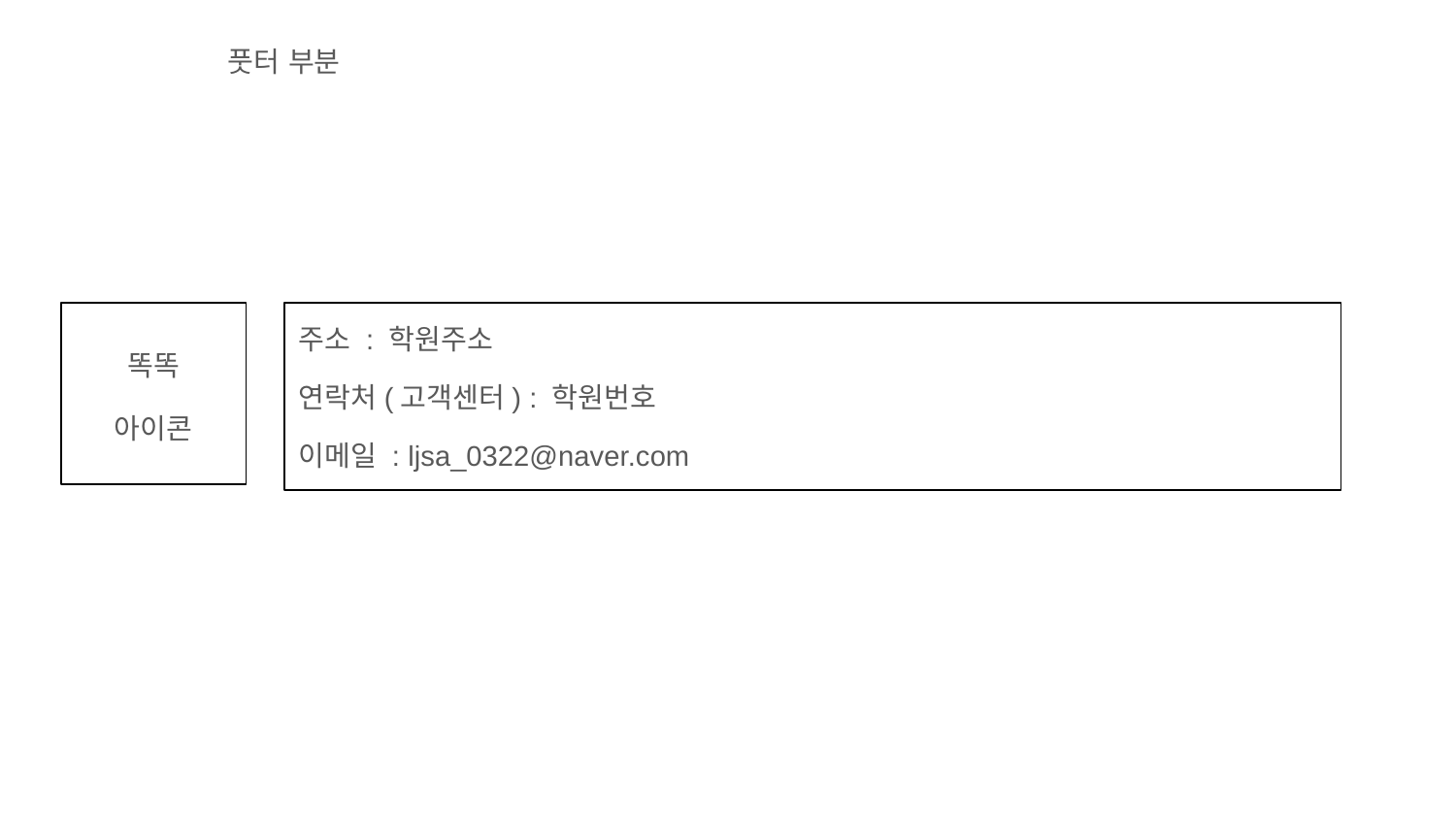

풋터 부분
똑똑
아이콘
주소 : 학원주소
연락처(고객센터) : 학원번호
이메일 : ljsa_0322@naver.com